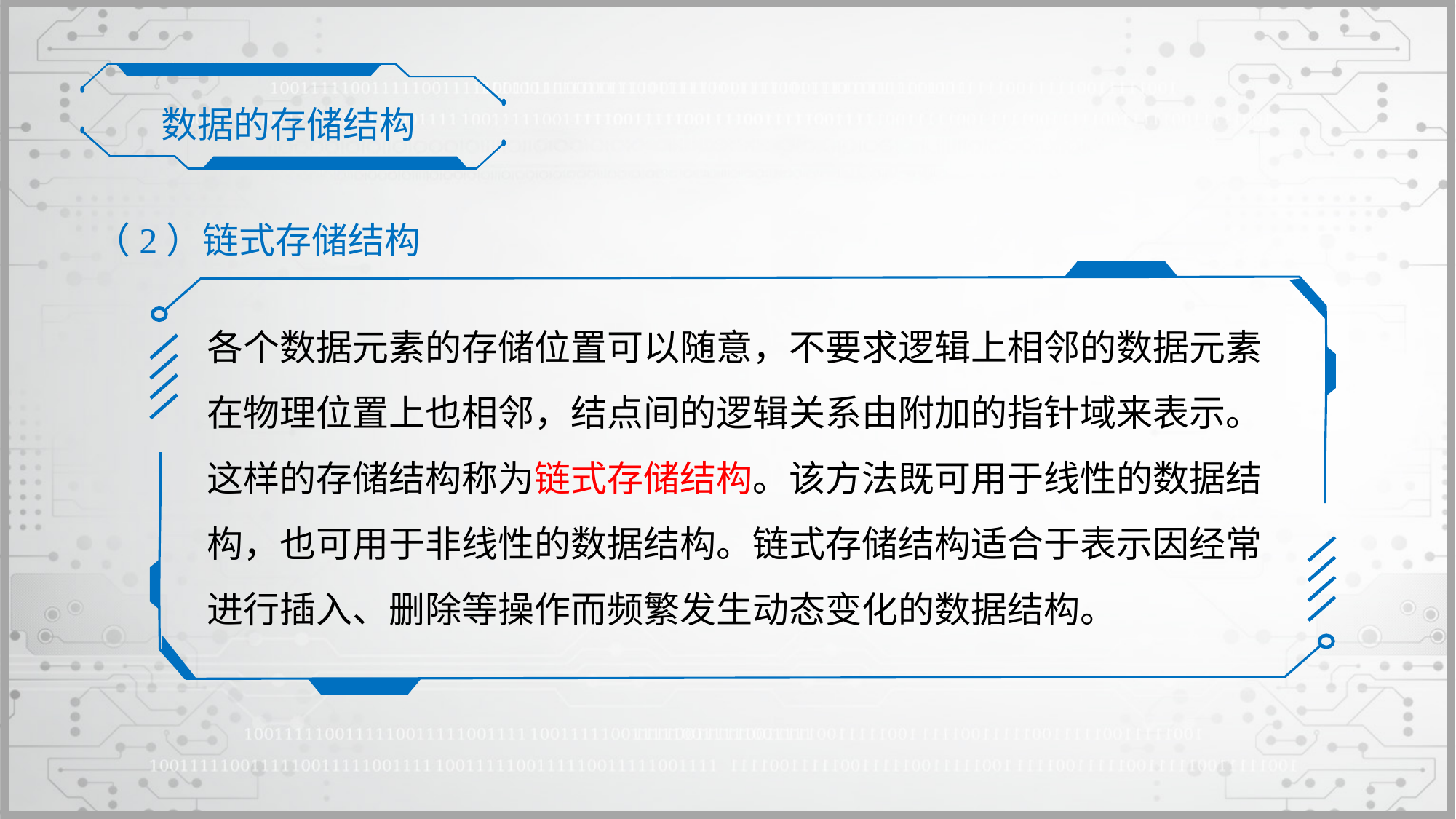

数据的存储结构
（2）链式存储结构

各个数据元素的存储位置可以随意，不要求逻辑上相邻的数据元素在物理位置上也相邻，结点间的逻辑关系由附加的指针域来表示。这样的存储结构称为链式存储结构。该方法既可用于线性的数据结构，也可用于非线性的数据结构。链式存储结构适合于表示因经常进行插入、删除等操作而频繁发生动态变化的数据结构。